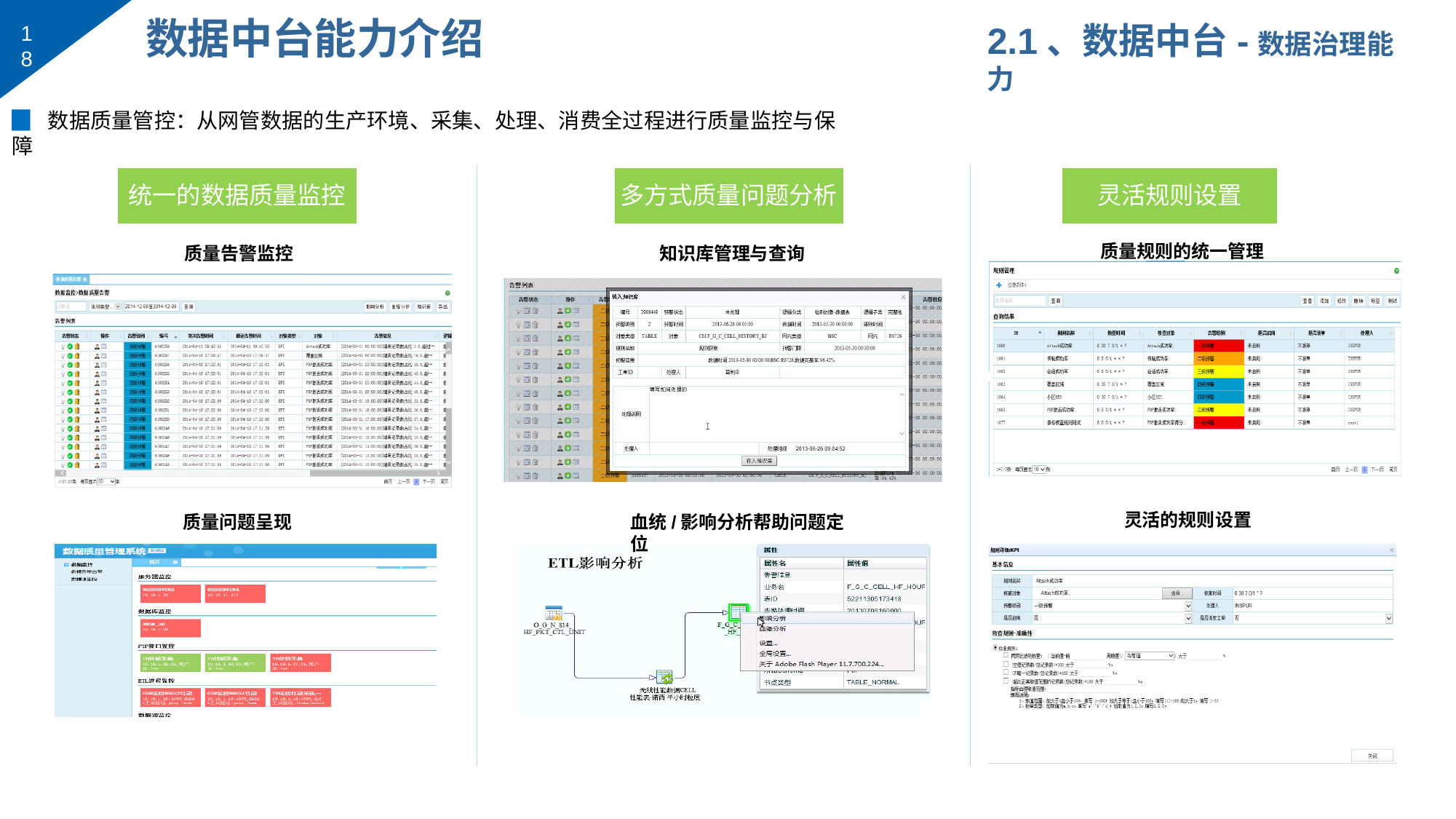

# 数据中台能力介绍
2.1、数据中台-数据治理能力
18
▉	数据质量管控：从网管数据的生产环境、采集、处理、消费全过程进行质量监控与保障

统一的数据质量监控
多方式质量问题分析
灵活规则设置
质量规则的统一管理
知识库管理与查询
质量告警监控

灵活的规则设置
血统/影响分析帮助问题定位
质量问题呈现